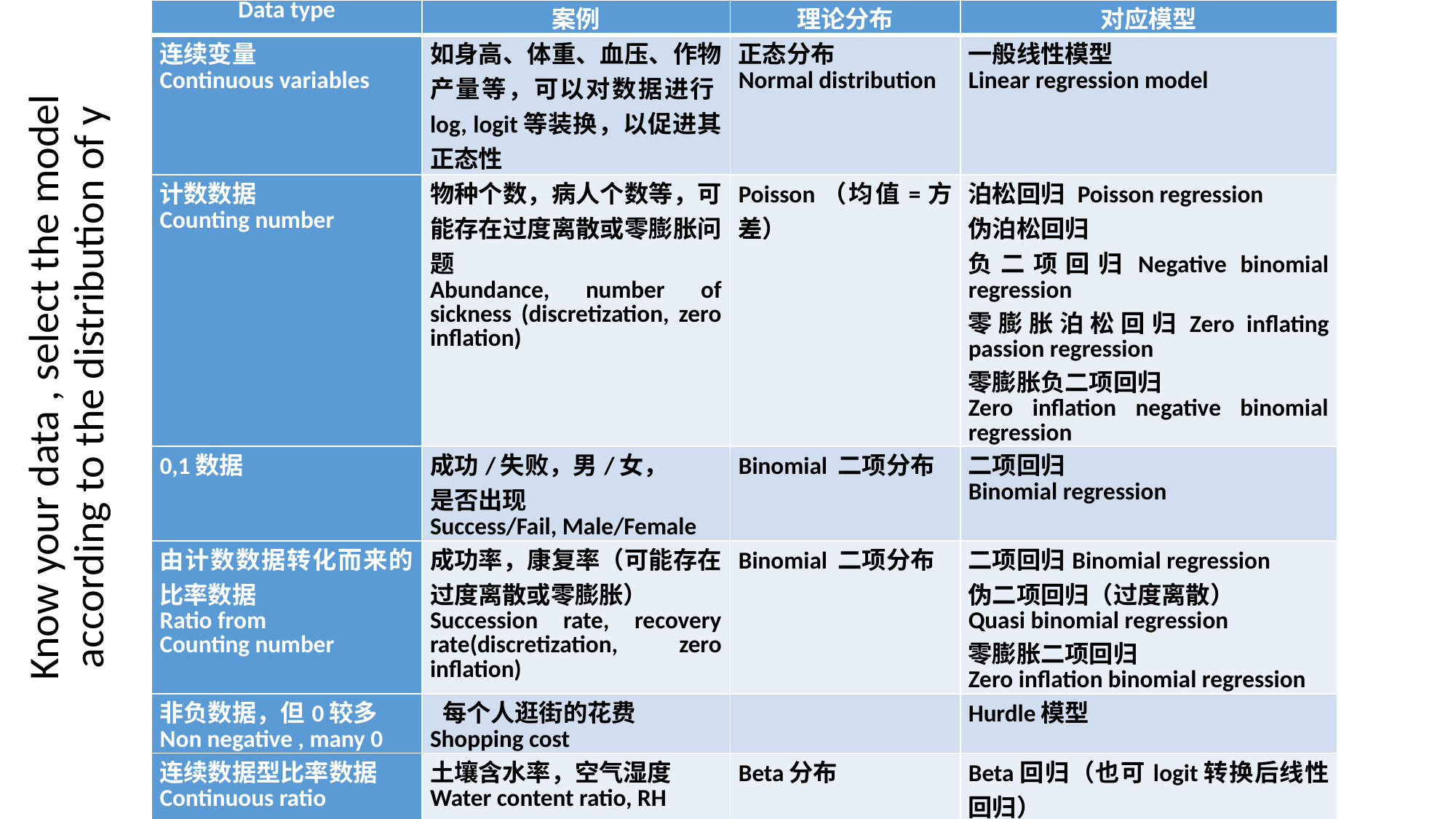

| Data type | 案例 | 理论分布 | 对应模型 |
| --- | --- | --- | --- |
| 连续变量 Continuous variables | 如身高、体重、血压、作物产量等，可以对数据进行log, logit等装换，以促进其正态性 | 正态分布 Normal distribution | 一般线性模型 Linear regression model |
| 计数数据 Counting number | 物种个数，病人个数等，可能存在过度离散或零膨胀问题 Abundance, number of sickness (discretization, zero inflation) | Poisson（均值=方差） | 泊松回归 Poisson regression 伪泊松回归 负二项回归Negative binomial regression 零膨胀泊松回归Zero inflating passion regression 零膨胀负二项回归 Zero inflation negative binomial regression |
| 0,1数据 | 成功/失败，男/女， 是否出现 Success/Fail, Male/Female | Binomial 二项分布 | 二项回归 Binomial regression |
| 由计数数据转化而来的比率数据 Ratio from Counting number | 成功率，康复率（可能存在过度离散或零膨胀） Succession rate, recovery rate(discretization, zero inflation) | Binomial 二项分布 | 二项回归Binomial regression 伪二项回归（过度离散） Quasi binomial regression 零膨胀二项回归 Zero inflation binomial regression |
| 非负数据，但0较多 Non negative , many 0 | 每个人逛街的花费 Shopping cost |  | Hurdle模型 |
| 连续数据型比率数据 Continuous ratio | 土壤含水率，空气湿度 Water content ratio, RH | Beta分布 | Beta回归（也可logit转换后线性回归） |
| Continuous [0，+∞） | 生物量Biomss | Gamma分布（均值越大，方差越大） | Gamma回归 |

# Know your data , select the model according to the distribution of y